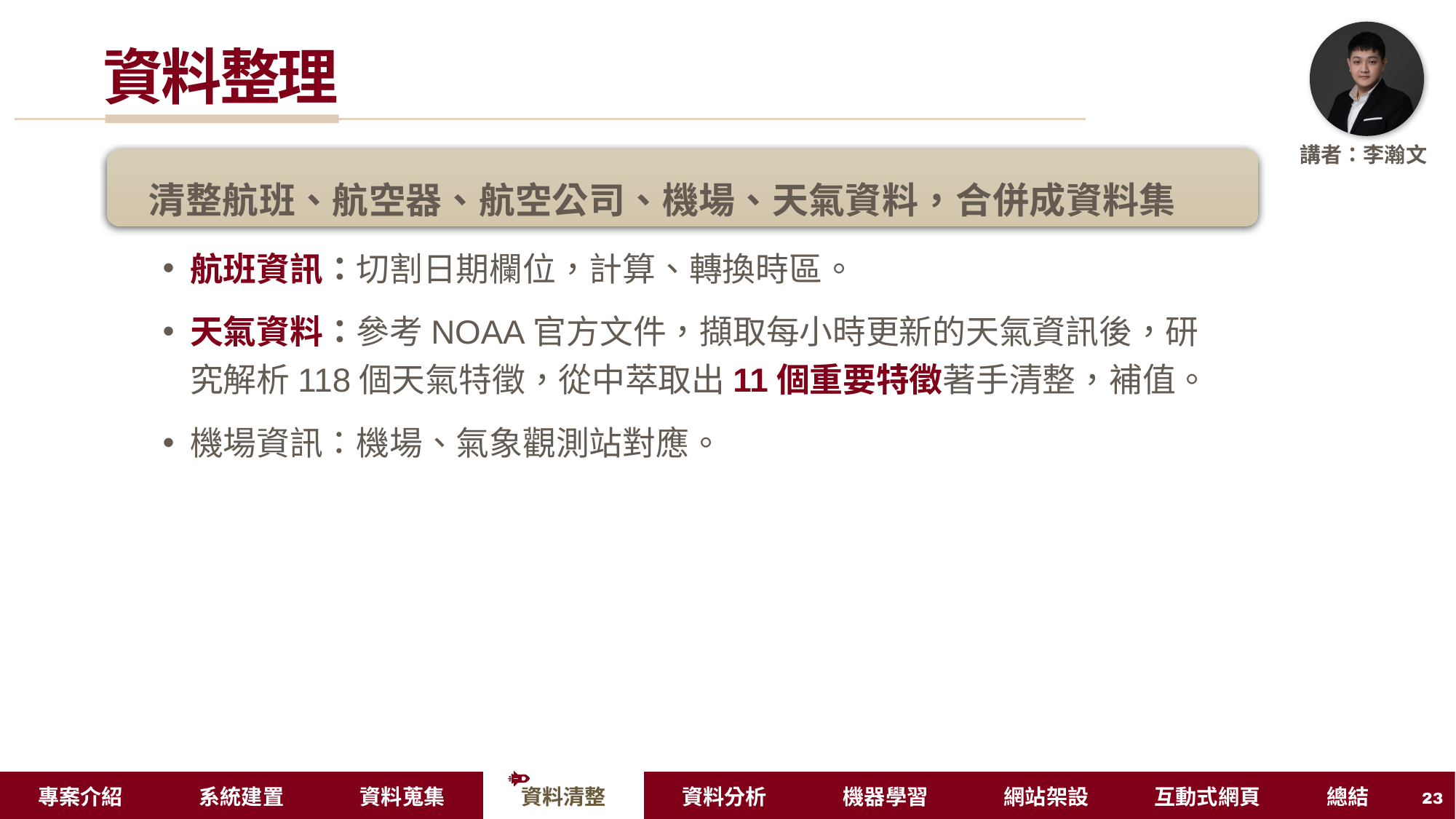

# 資料整理

清整航班、航空器、航空公司、機場、天氣資料，合併成資料集
航班資訊：切割日期欄位，計算、轉換時區。
天氣資料：參考NOAA官方文件，擷取每小時更新的天氣資訊後，研究解析118個天氣特徵，從中萃取出11個重要特徵著手清整，補值。
機場資訊：機場、氣象觀測站對應。
23